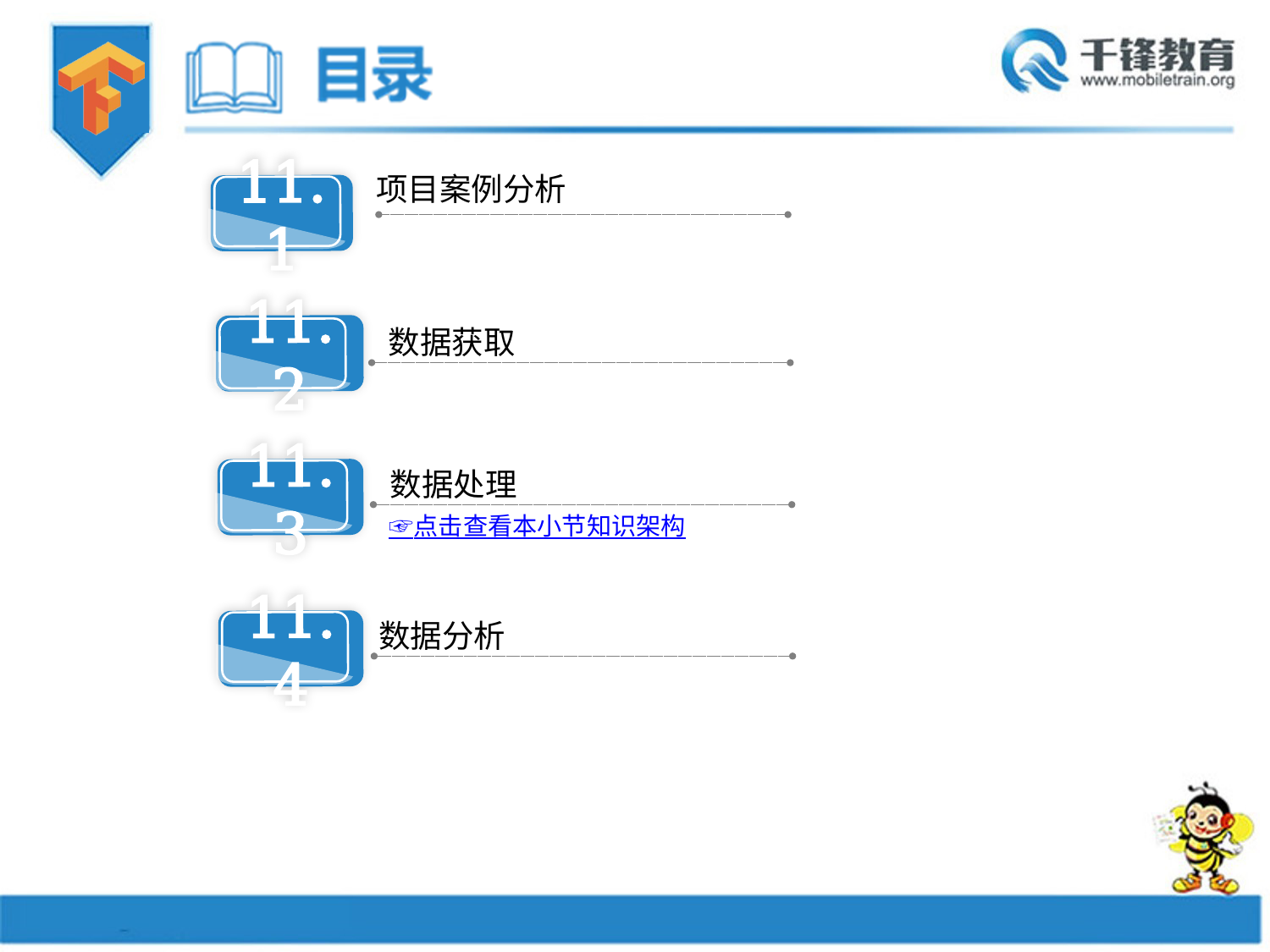

项目案例分析
11.1

11.2

 数据获取

 数据处理

11.3

☞点击查看本小节知识架构
数据分析

11.4